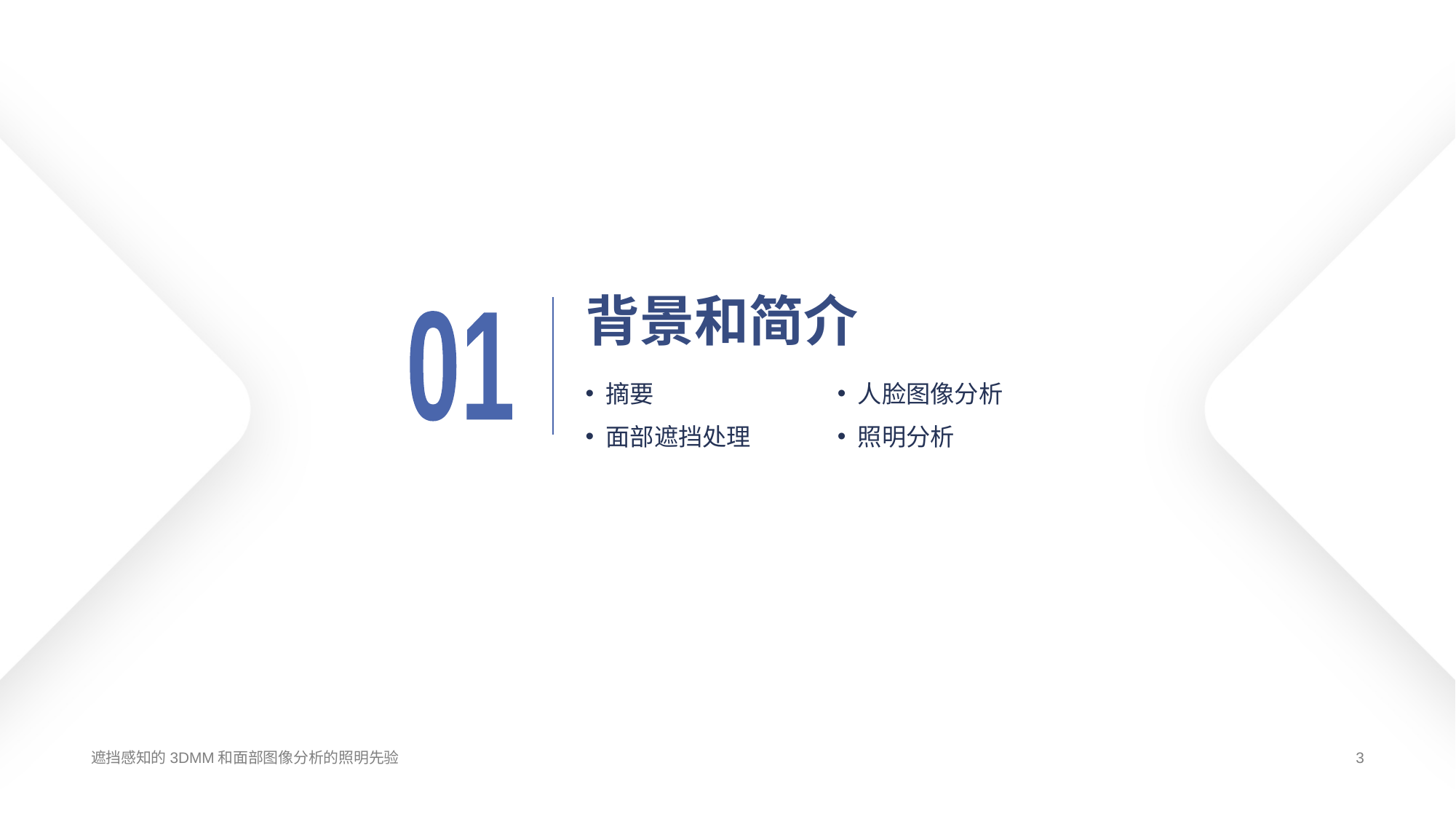

# 背景和简介
01

摘要
面部遮挡处理
人脸图像分析
照明分析
遮挡感知的3DMM和面部图像分析的照明先验
3